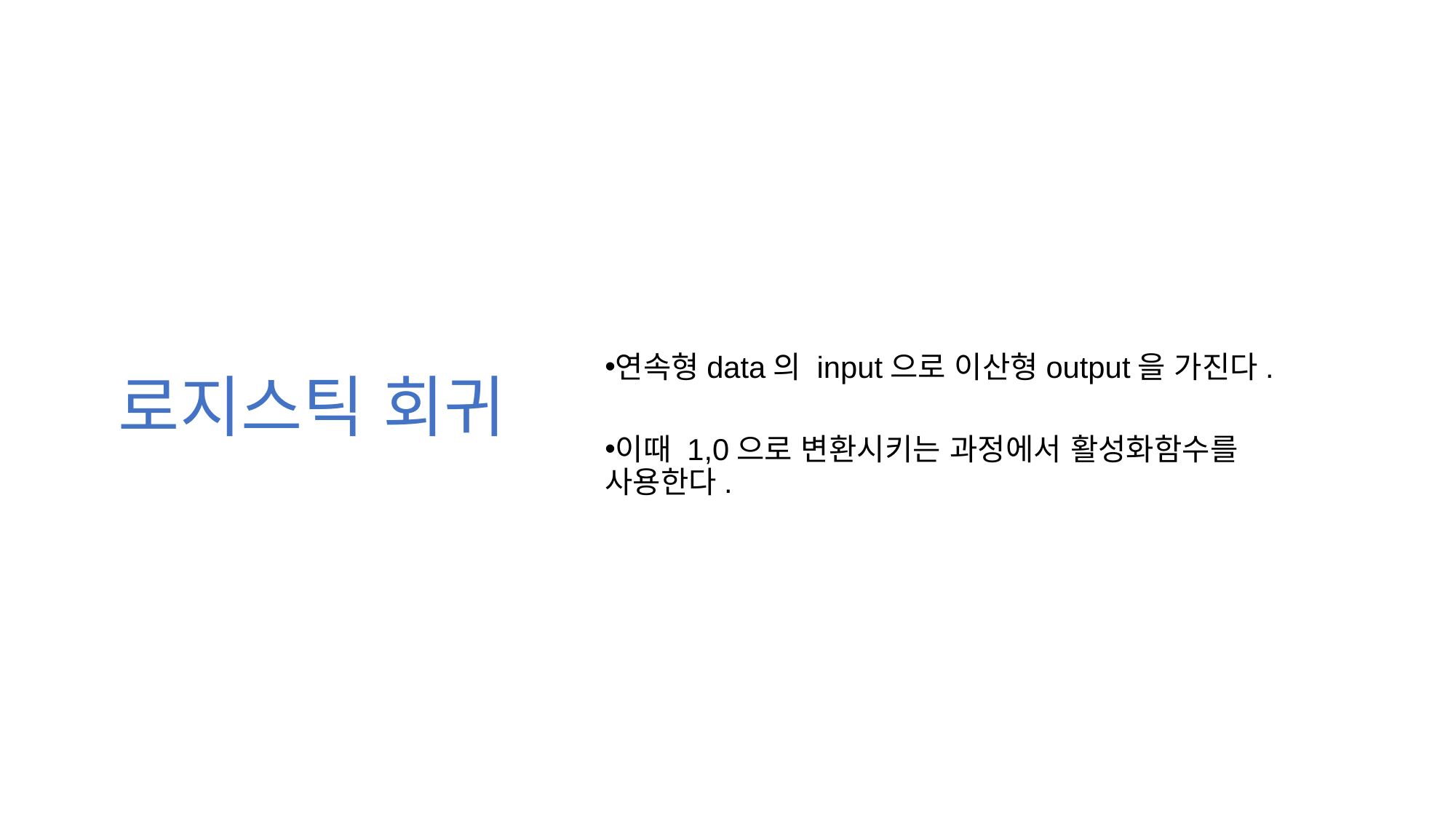

# 로지스틱 회귀
연속형data의 input으로 이산형output을 가진다.
이때 1,0으로 변환시키는 과정에서 활성화함수를 사용한다.